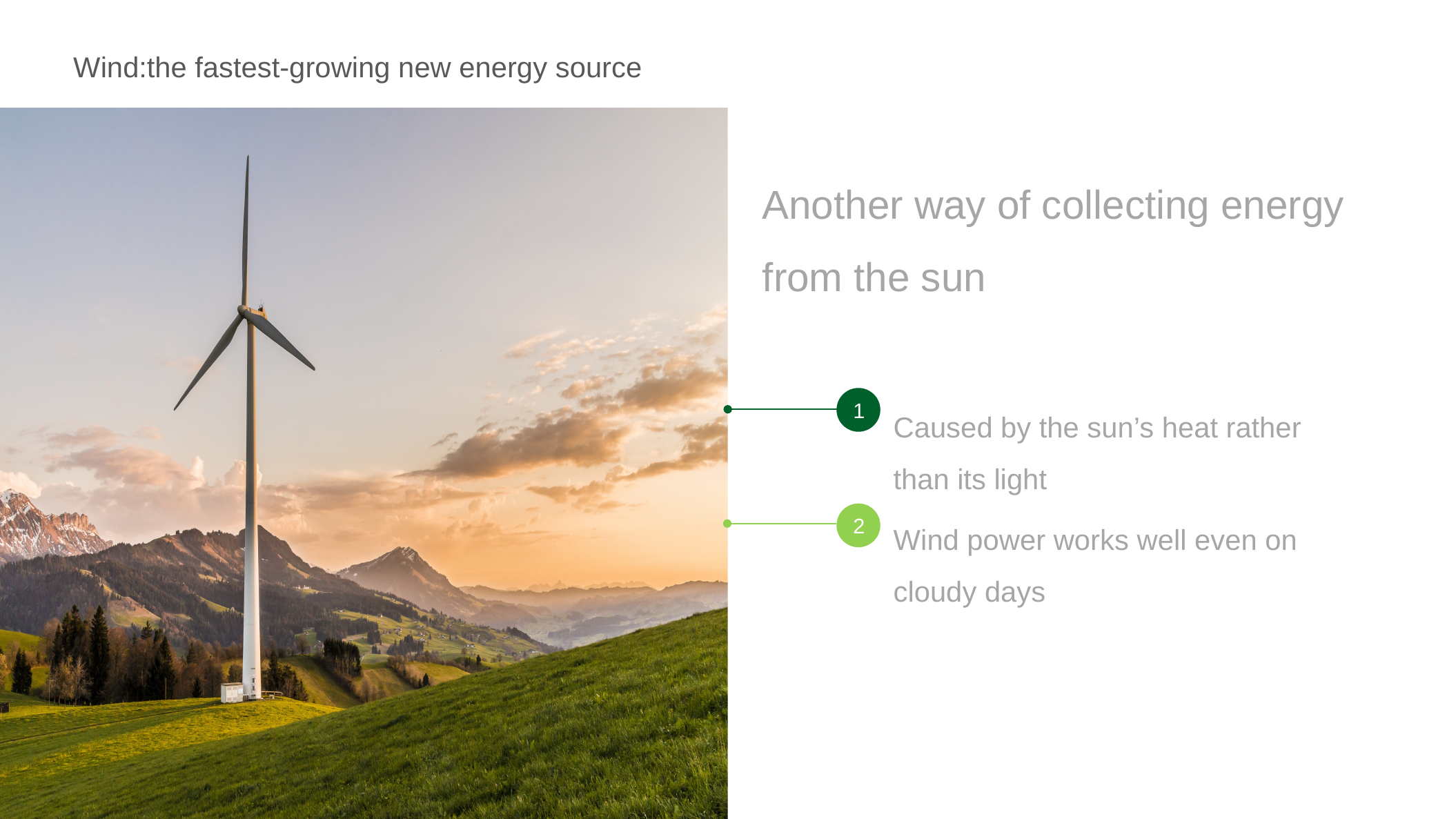

点击添加相关标题文字
Wind:the fastest-growing new energy source

Another way of collecting energy from the sun
Caused by the sun’s heat rather than its light
1
Wind power works well even on cloudy days
2